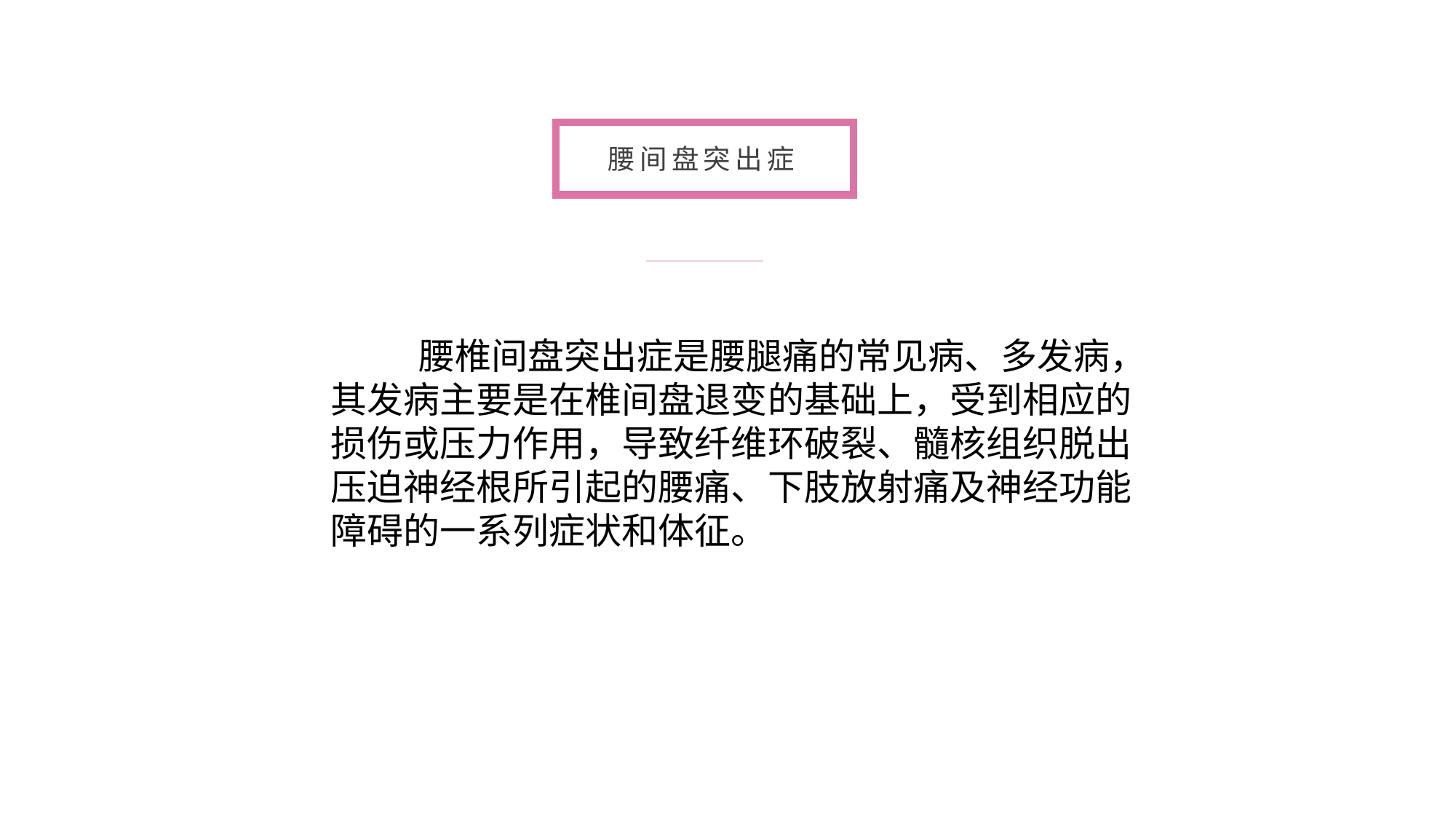

我们的时
尚理念是
态度

腰间盘突出症
   腰椎间盘突出症是腰腿痛的常见病、多发病，其发病主要是在椎间盘退变的基础上，受到相应的损伤或压力作用，导致纤维环破裂、髓核组织脱出压迫神经根所引起的腰痛、下肢放射痛及神经功能障碍的一系列症状和体征。